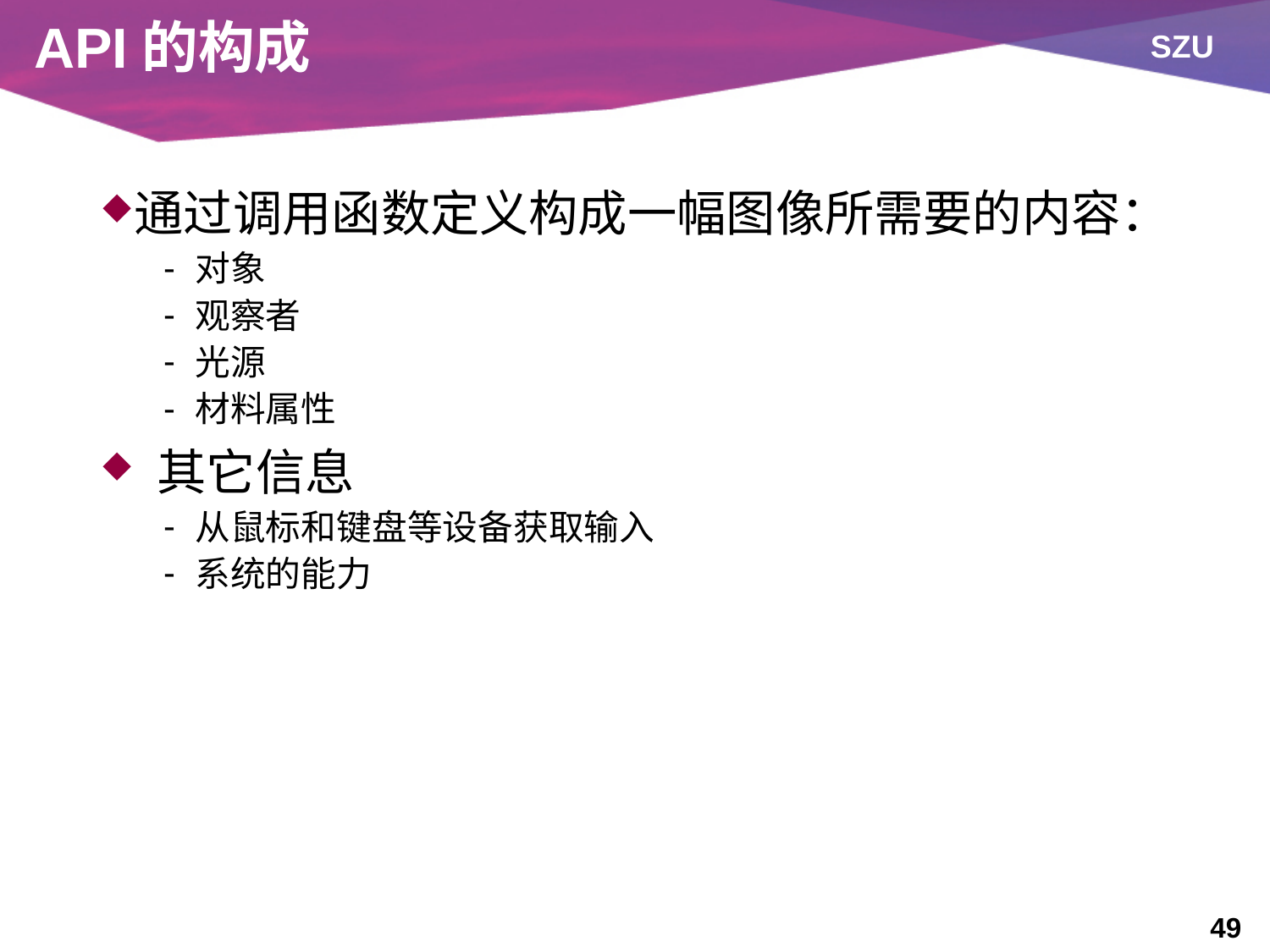

# API的构成
通过调用函数定义构成一幅图像所需要的内容：
对象
观察者
光源
材料属性
 其它信息
从鼠标和键盘等设备获取输入
系统的能力
49